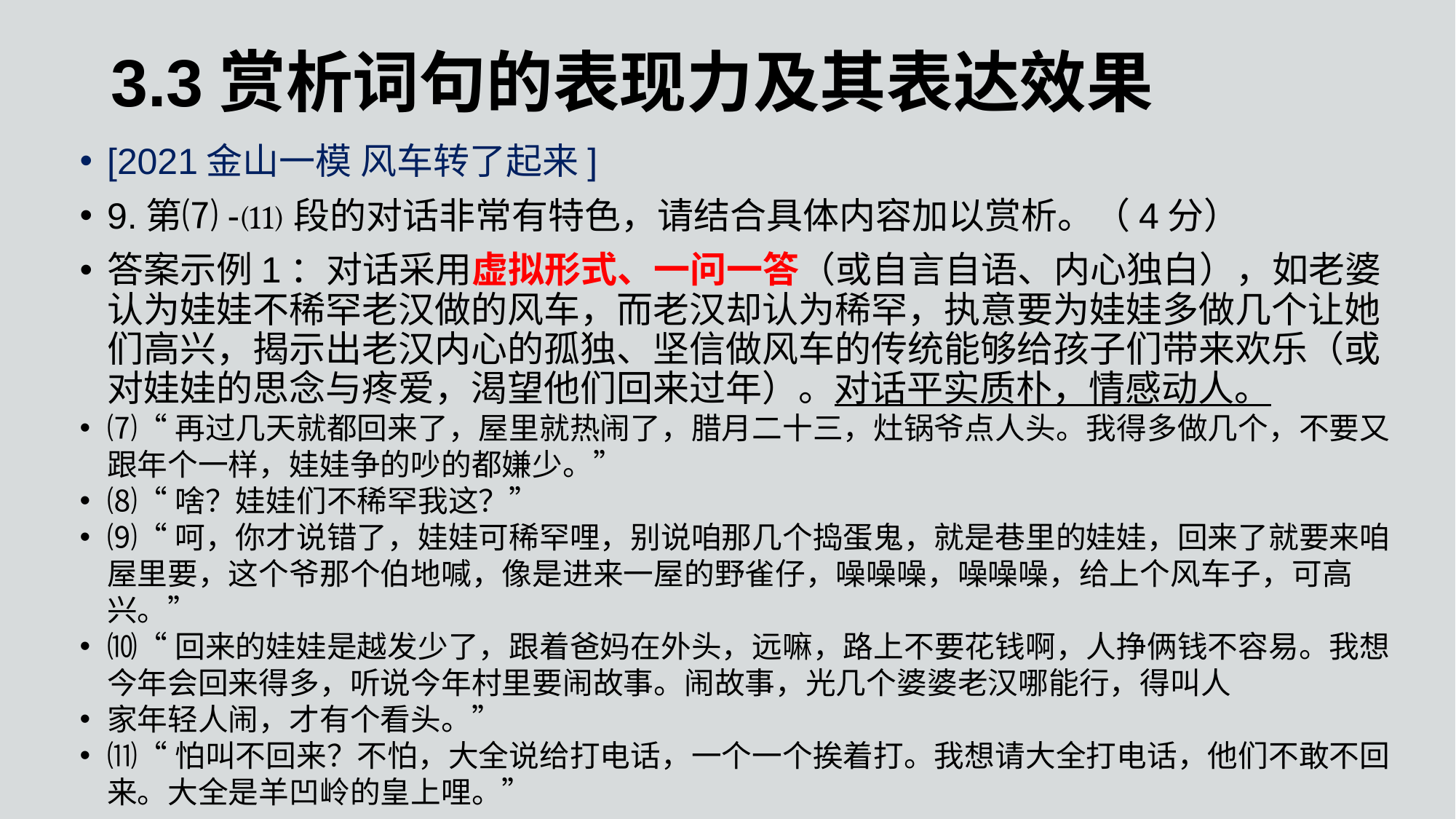

3.3赏析词句的表现力及其表达效果
[2021金山一模 风车转了起来]
9.第⑺-⑾段的对话非常有特色，请结合具体内容加以赏析。（4分）
答案示例1：对话采用虚拟形式、一问一答（或自言自语、内心独白），如老婆认为娃娃不稀罕老汉做的风车，而老汉却认为稀罕，执意要为娃娃多做几个让她们高兴，揭示出老汉内心的孤独、坚信做风车的传统能够给孩子们带来欢乐（或对娃娃的思念与疼爱，渴望他们回来过年）。对话平实质朴，情感动人。
⑺“再过几天就都回来了，屋里就热闹了，腊月二十三，灶锅爷点人头。我得多做几个，不要又跟年个一样，娃娃争的吵的都嫌少。”
⑻“啥？娃娃们不稀罕我这？”
⑼“呵，你才说错了，娃娃可稀罕哩，别说咱那几个捣蛋鬼，就是巷里的娃娃，回来了就要来咱屋里要，这个爷那个伯地喊，像是进来一屋的野雀仔，噪噪噪，噪噪噪，给上个风车子，可高兴。”
⑽“回来的娃娃是越发少了，跟着爸妈在外头，远嘛，路上不要花钱啊，人挣俩钱不容易。我想今年会回来得多，听说今年村里要闹故事。闹故事，光几个婆婆老汉哪能行，得叫人
家年轻人闹，才有个看头。”
⑾“怕叫不回来？不怕，大全说给打电话，一个一个挨着打。我想请大全打电话，他们不敢不回来。大全是羊凹岭的皇上哩。”